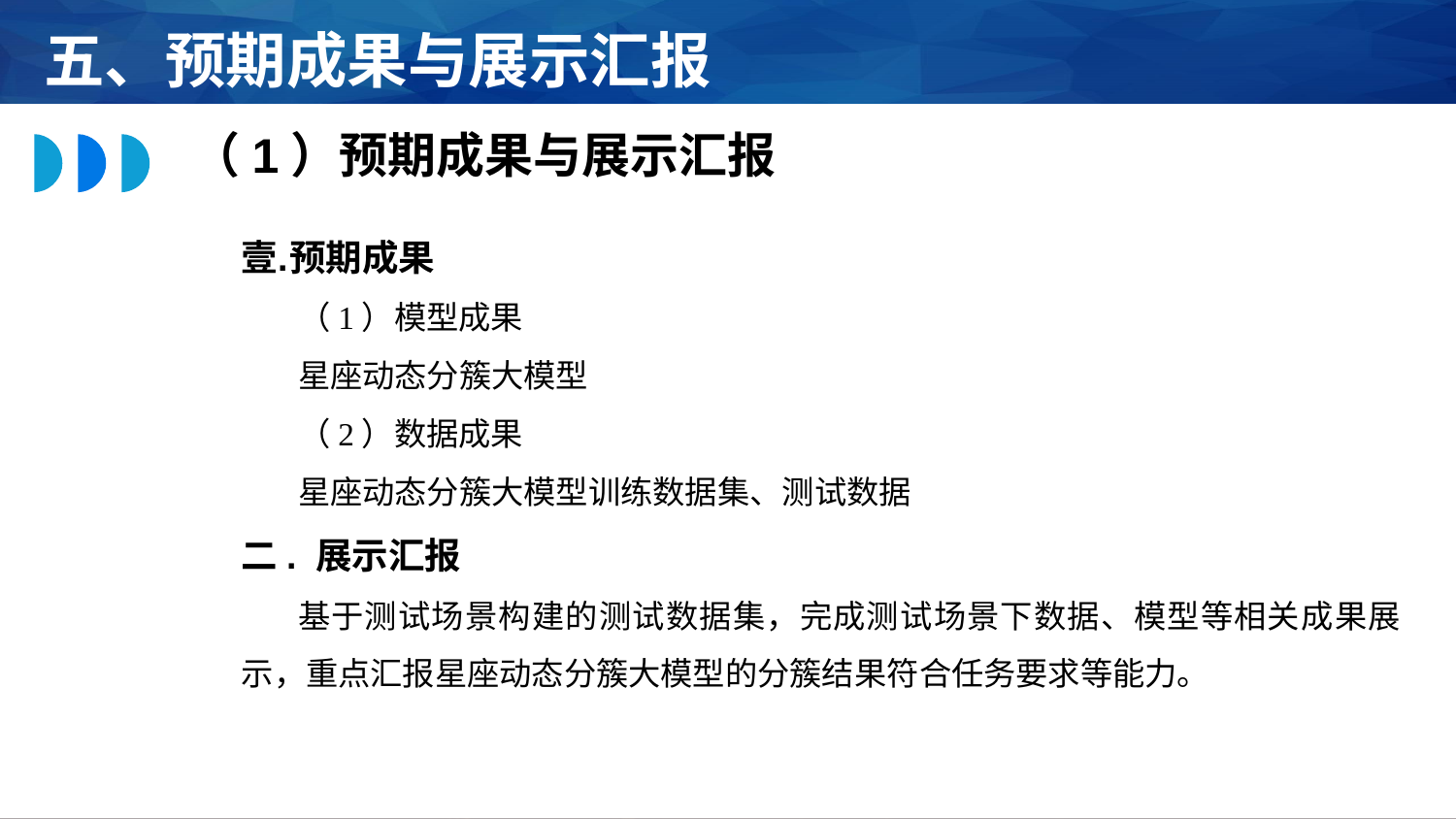

五、预期成果与展示汇报

（1）预期成果与展示汇报

预期成果
（1）模型成果
星座动态分簇大模型
（2）数据成果
星座动态分簇大模型训练数据集、测试数据
二. 展示汇报
基于测试场景构建的测试数据集，完成测试场景下数据、模型等相关成果展示，重点汇报星座动态分簇大模型的分簇结果符合任务要求等能力。